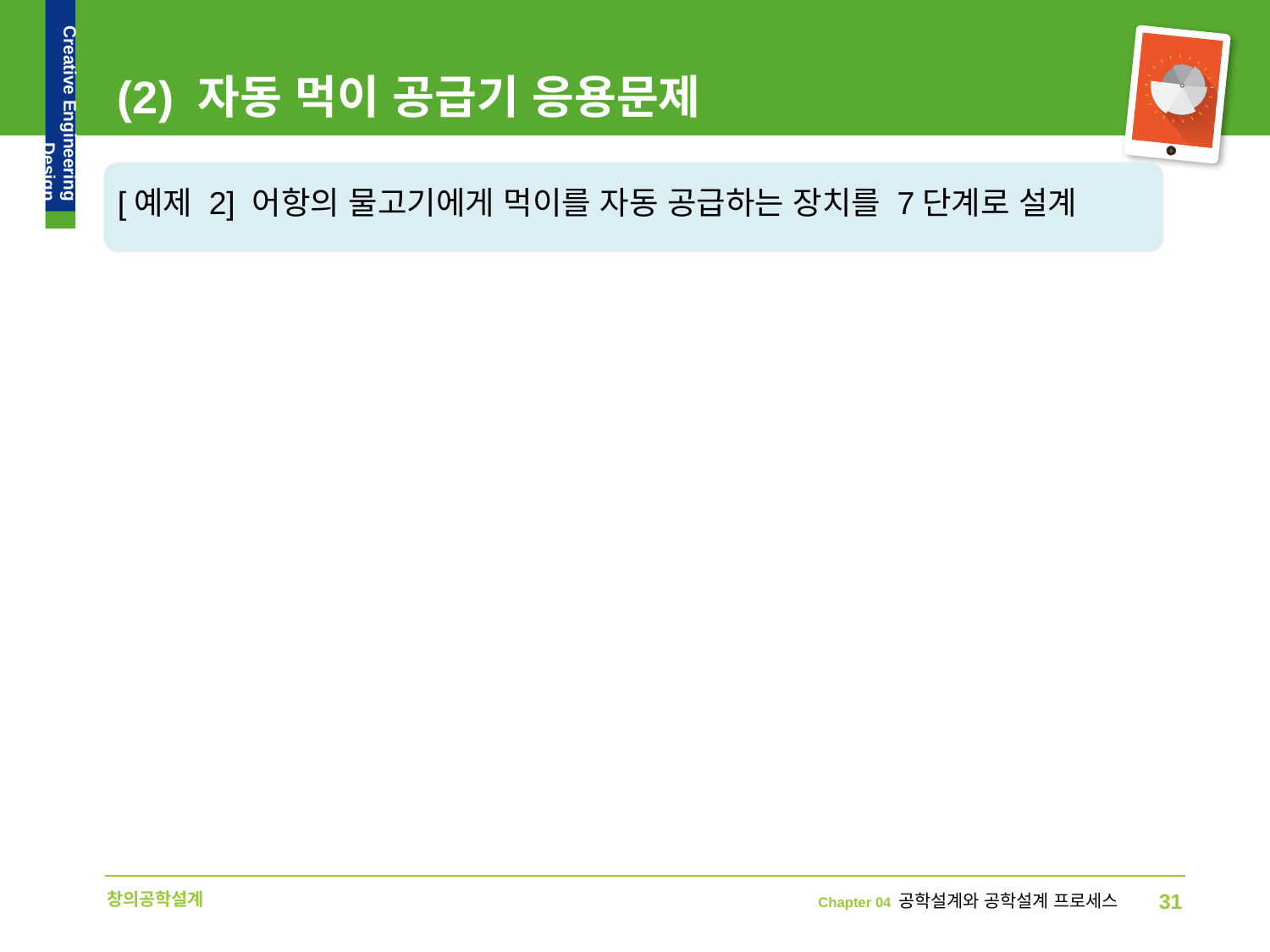

# (2) 자동 먹이 공급기 응용문제

[예제 2] 어항의 물고기에게 먹이를 자동 공급하는 장치를 7단계로 설계